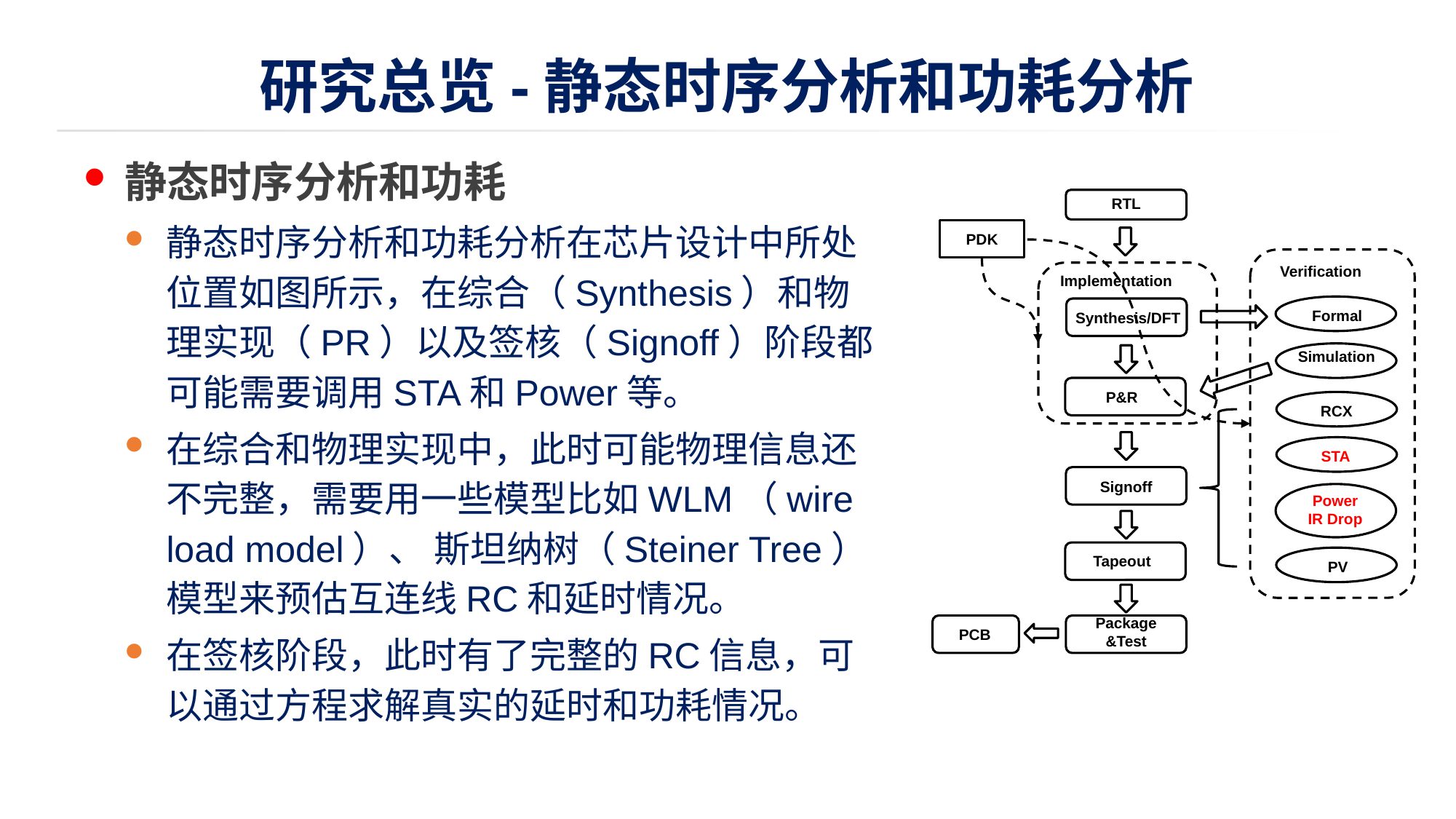

# 研究总览-静态时序分析和功耗分析
静态时序分析和功耗
静态时序分析和功耗分析在芯片设计中所处位置如图所示，在综合（Synthesis）和物理实现（PR）以及签核（Signoff）阶段都可能需要调用STA和Power等。
在综合和物理实现中，此时可能物理信息还不完整，需要用一些模型比如WLM（wire load model）、 斯坦纳树（Steiner Tree）模型来预估互连线RC和延时情况。
在签核阶段，此时有了完整的RC信息，可以通过方程求解真实的延时和功耗情况。
RTL

PDK

Verification

Implementation

Formal
Synthesis/DFT

Simulation

P&R

RCX

STA

Signoff

Power
IR Drop

Tapeout

PV

Package &Test

PCB